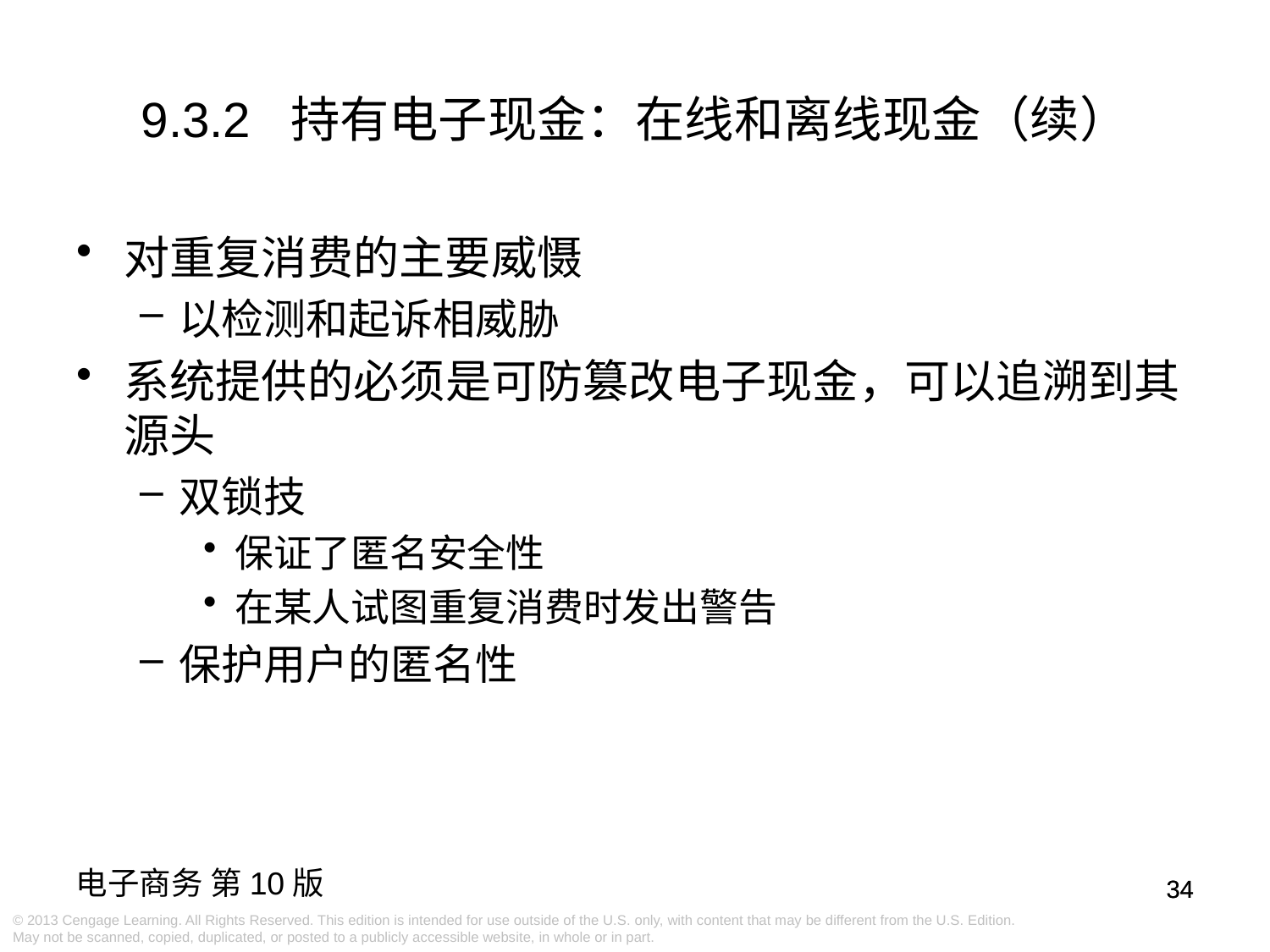

# 9.3.2  持有电子现金：在线和离线现金（续）
对重复消费的主要威慑
以检测和起诉相威胁
系统提供的必须是可防篡改电子现金，可以追溯到其源头
双锁技
保证了匿名安全性
在某人试图重复消费时发出警告
保护用户的匿名性
34
34